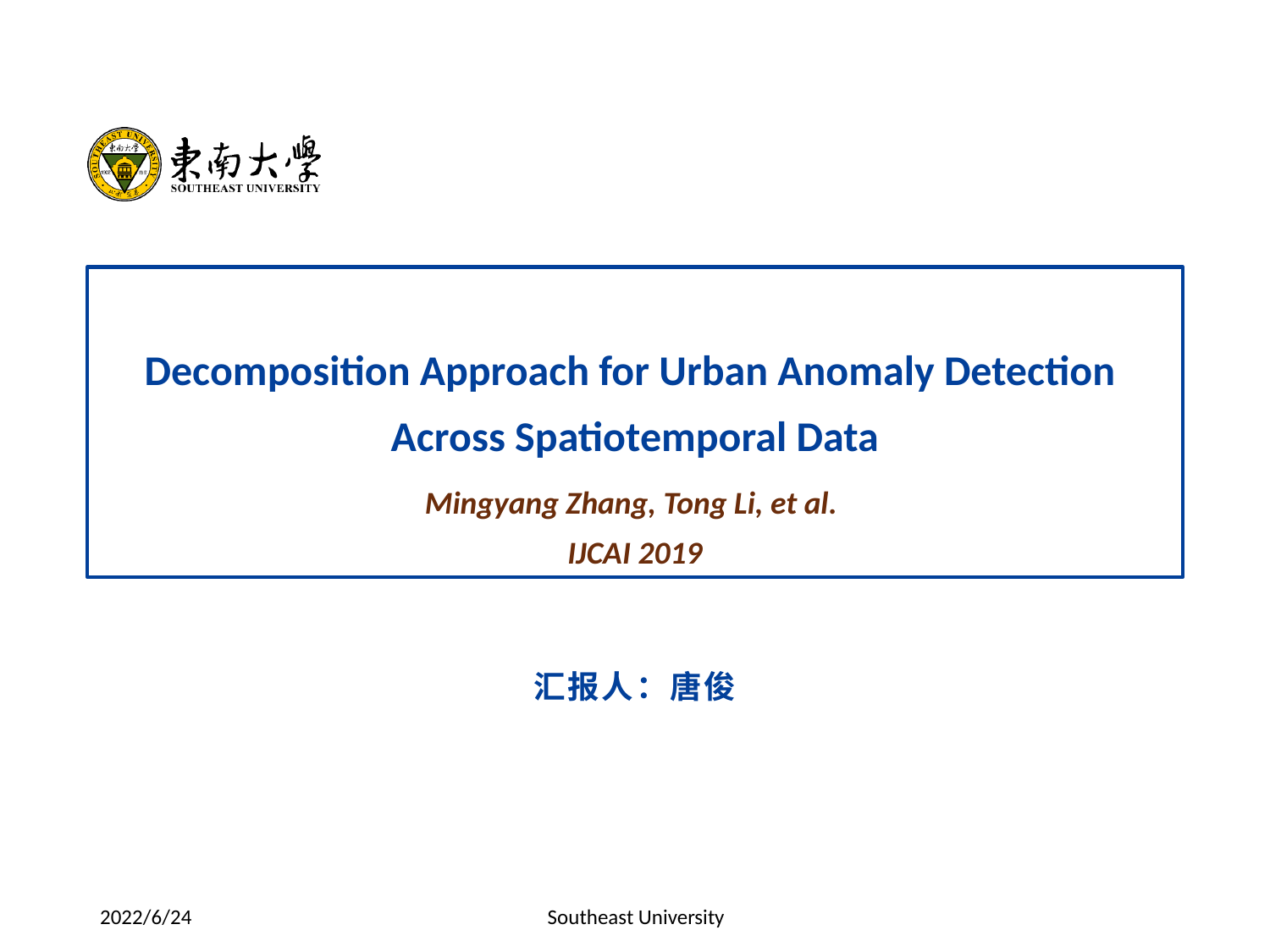

Decomposition Approach for Urban Anomaly Detection Across Spatiotemporal Data
Mingyang Zhang, Tong Li, et al.
IJCAI 2019
汇报人：唐俊